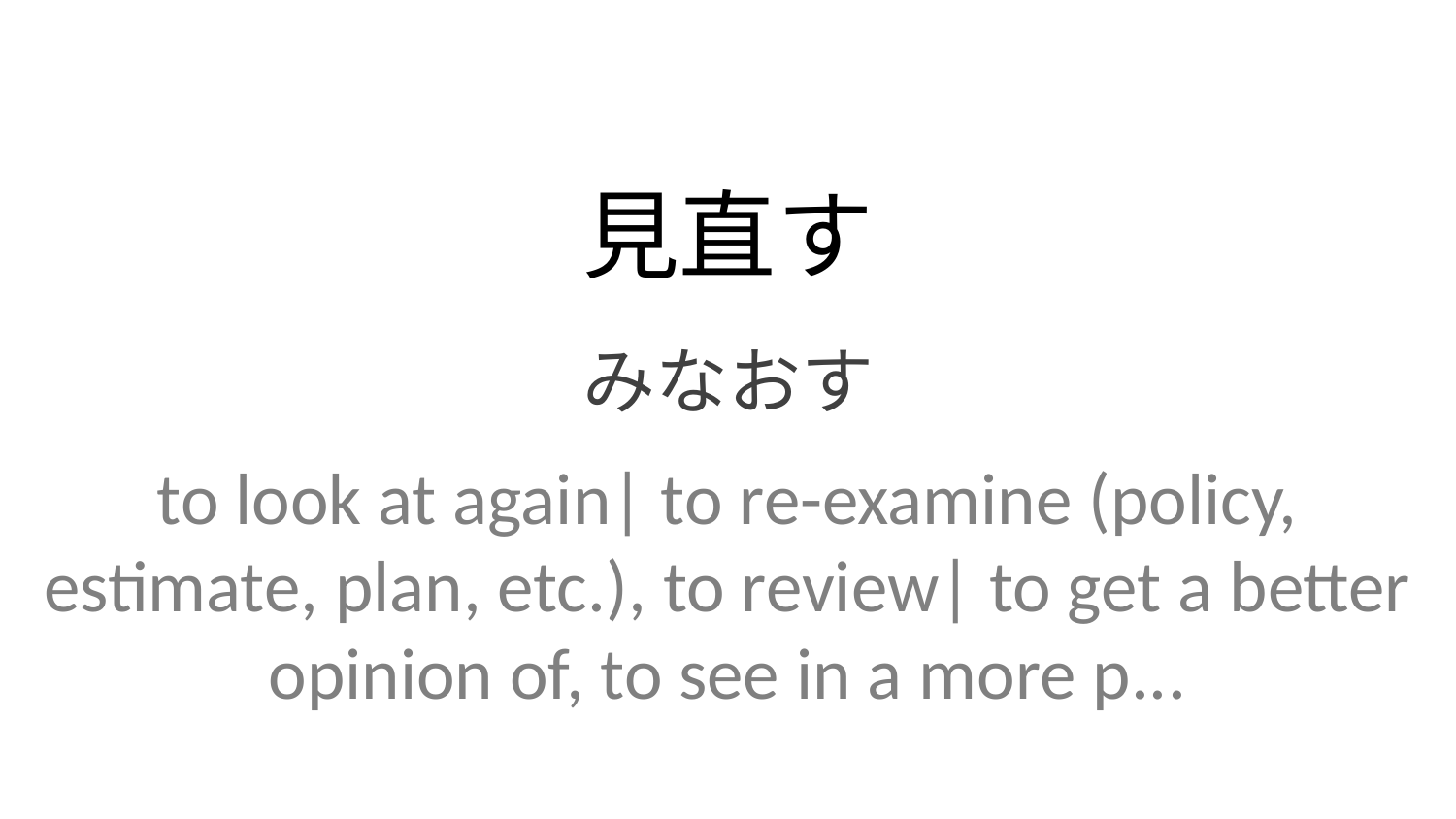

見直す

みなおす
to look at again| to re-examine (policy, estimate, plan, etc.), to review| to get a better opinion of, to see in a more p...